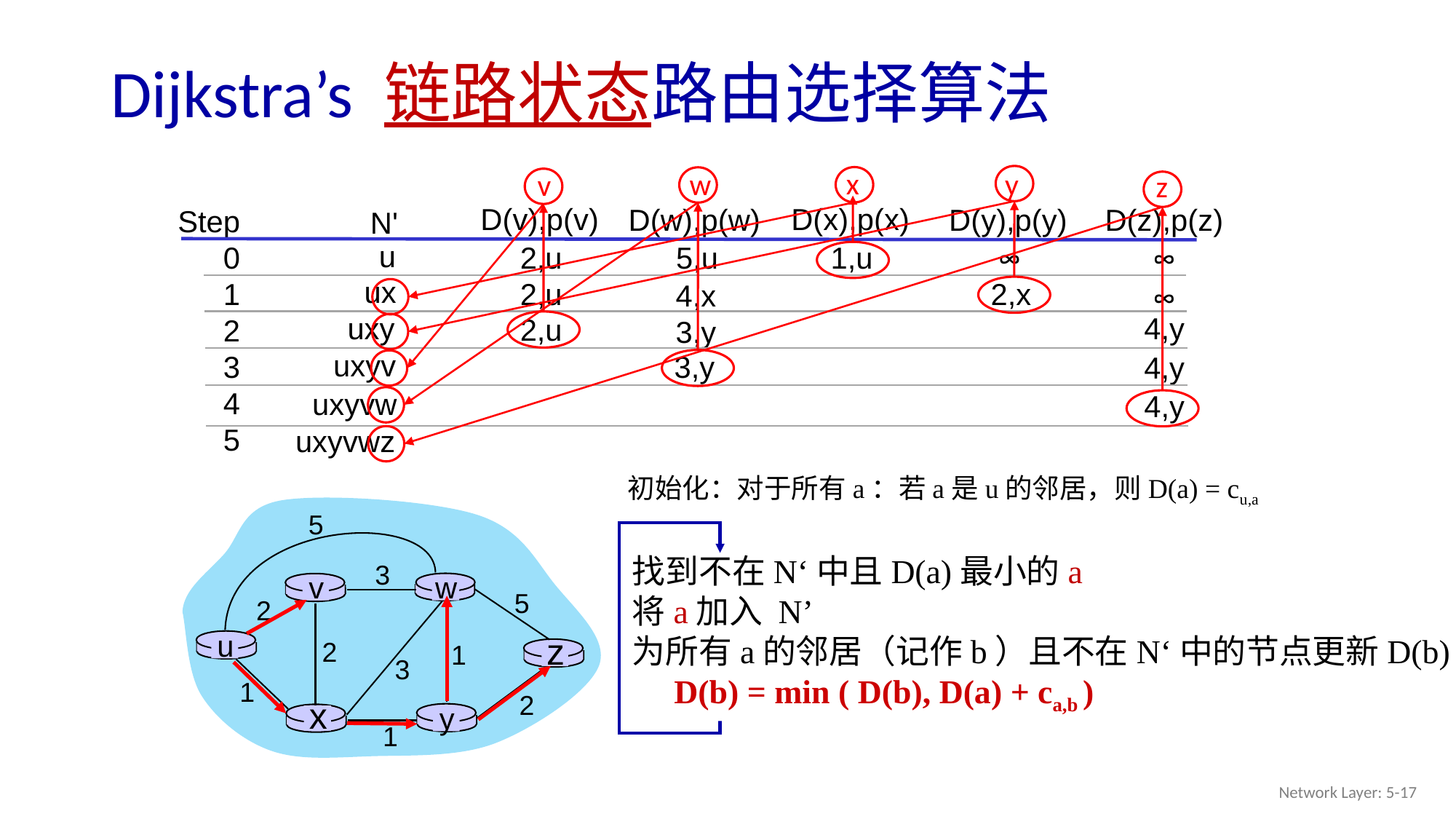

# Dijkstra’s 链路状态路由选择算法
x
w
y
v
z

D(x),p(x)
D(v),p(v)
D(w),p(w)
D(y),p(y)
D(z),p(z)
Step
0
1
2
3
4
5
N'
u
5,u
1,u
2,u
∞
∞

ux
2,u
2,x
4,x
∞
uxy
4,y
2,u
3,y
uxyv
3,y
4,y
D(w),p(w)
5,u
4,x
3,y
3,y
uxyvw
4,y
uxyvwz
初始化：对于所有a：若a是u的邻居，则D(a) = cu,a

5

3
v

w

5

2

u

z

2

1

3

1
2
x

y

1

找到不在N‘中且D(a)最小的a
将a加入 N’
为所有a的邻居（记作b）且不在N‘中的节点更新D(b) :
     D(b) = min ( D(b), D(a) + ca,b )
Network Layer: 5-17